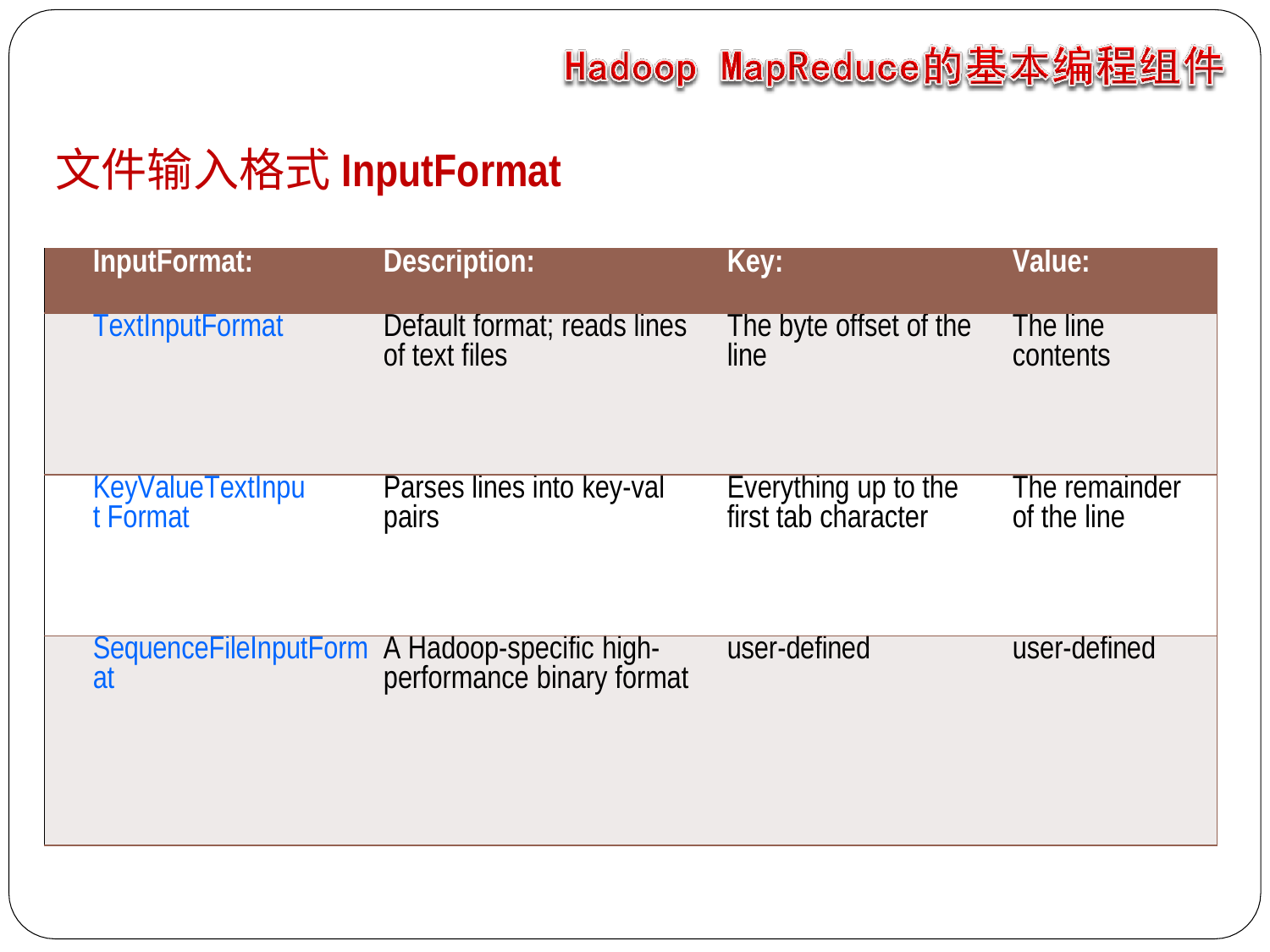

# 文件输入格式InputFormat
| InputFormat: | Description: | Key: | Value: |
| --- | --- | --- | --- |
| TextInputFormat | Default format; reads lines of text files | The byte offset of the line | The line contents |
| KeyValueTextInput Format | Parses lines into key-val pairs | Everything up to the first tab character | The remainder of the line |
| SequenceFileInputFormat | A Hadoop-specific high- performance binary format | user-defined | user-defined |